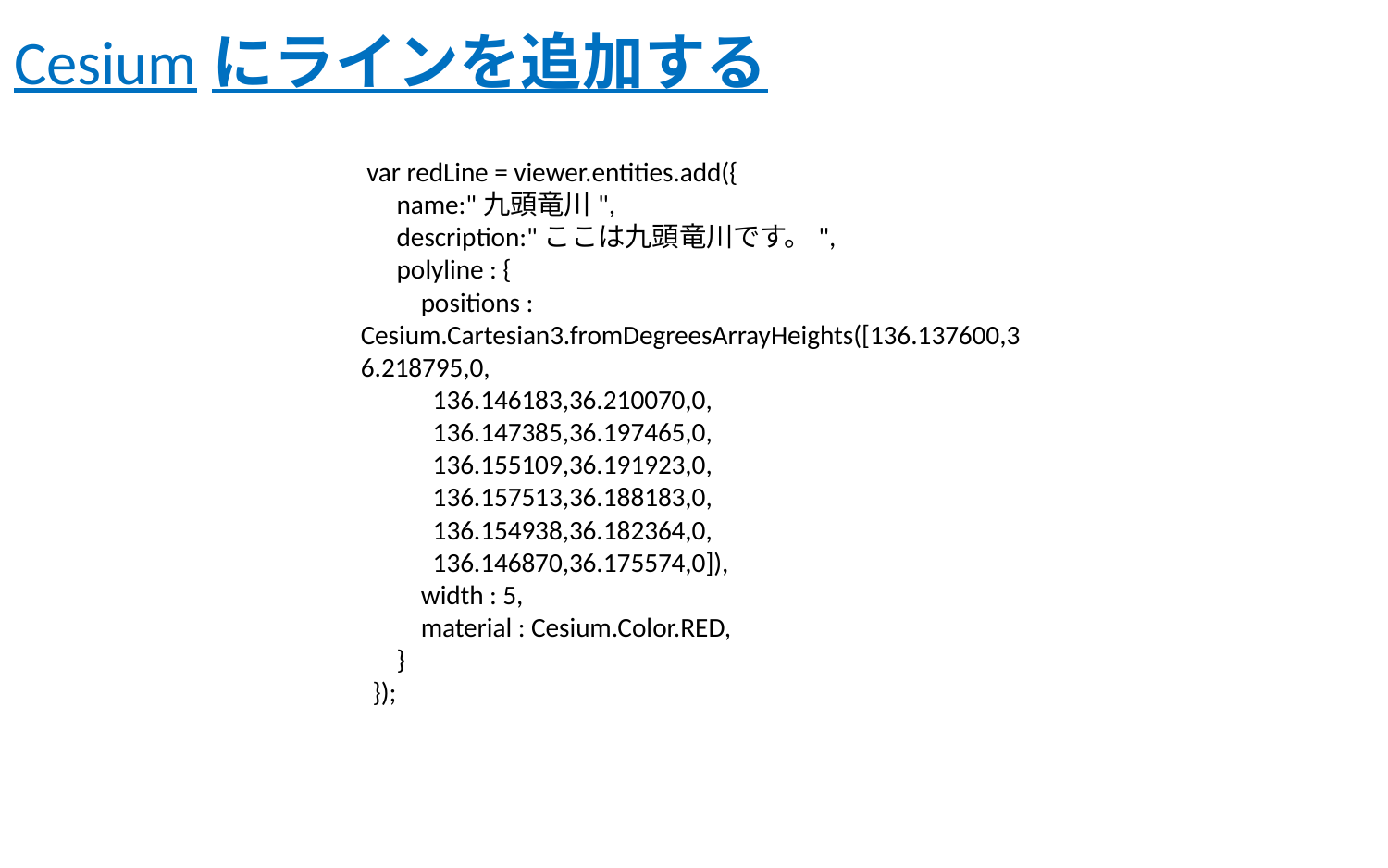

# Cesiumにラインを追加する
 var redLine = viewer.entities.add({
      name:"九頭竜川",
      description:"ここは九頭竜川です。",
      polyline : {
          positions : Cesium.Cartesian3.fromDegreesArrayHeights([136.137600,36.218795,0,
            136.146183,36.210070,0,
            136.147385,36.197465,0,
            136.155109,36.191923,0,
            136.157513,36.188183,0,
            136.154938,36.182364,0,
            136.146870,36.175574,0]),
          width : 5,
          material : Cesium.Color.RED,
      }
  });